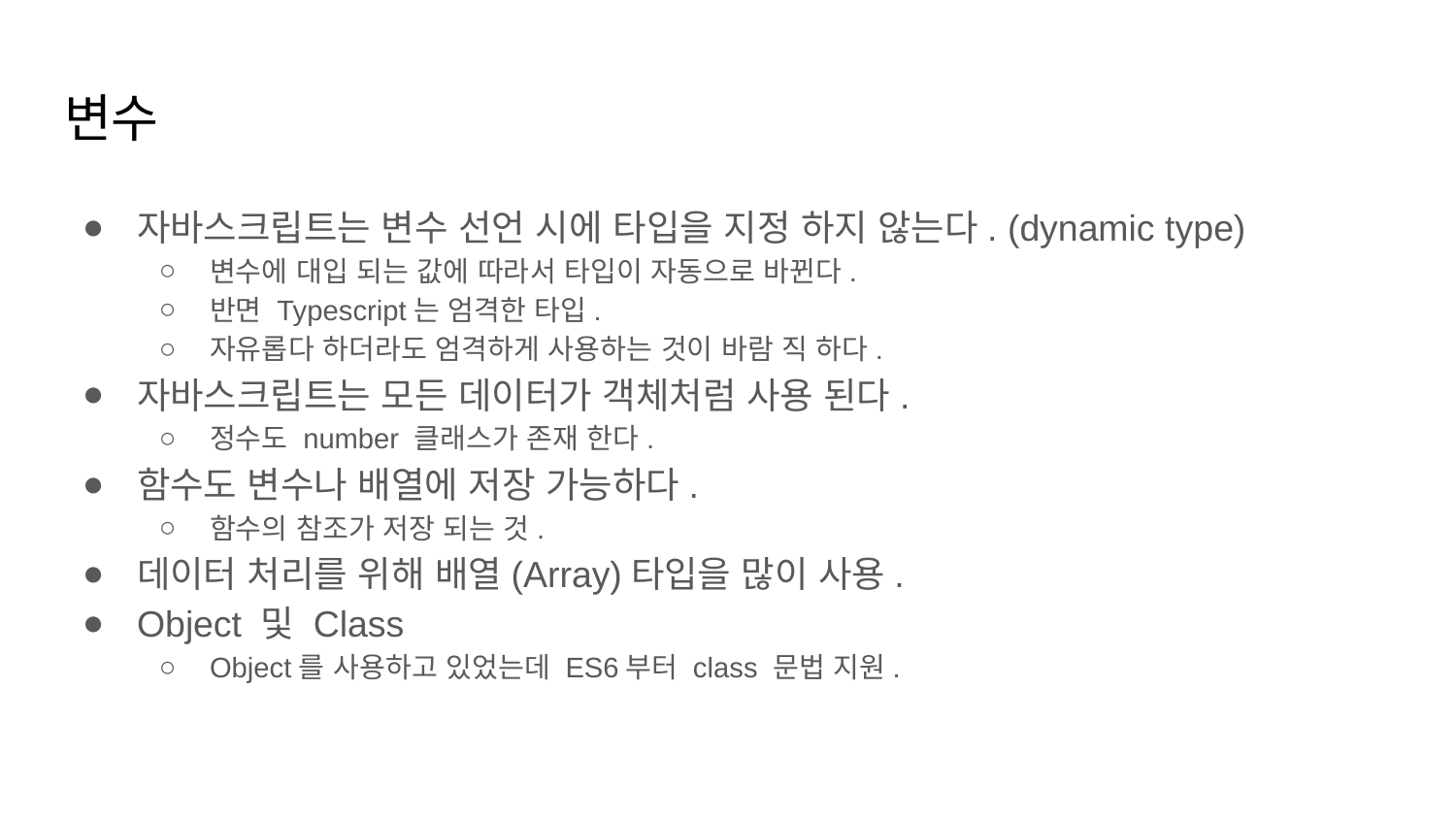

# 변수
자바스크립트는 변수 선언 시에 타입을 지정 하지 않는다. (dynamic type)
변수에 대입 되는 값에 따라서 타입이 자동으로 바뀐다.
반면 Typescript는 엄격한 타입.
자유롭다 하더라도 엄격하게 사용하는 것이 바람 직 하다.
자바스크립트는 모든 데이터가 객체처럼 사용 된다.
정수도 number 클래스가 존재 한다.
함수도 변수나 배열에 저장 가능하다.
함수의 참조가 저장 되는 것.
데이터 처리를 위해 배열(Array)타입을 많이 사용.
Object 및 Class
Object를 사용하고 있었는데 ES6부터 class 문법 지원.